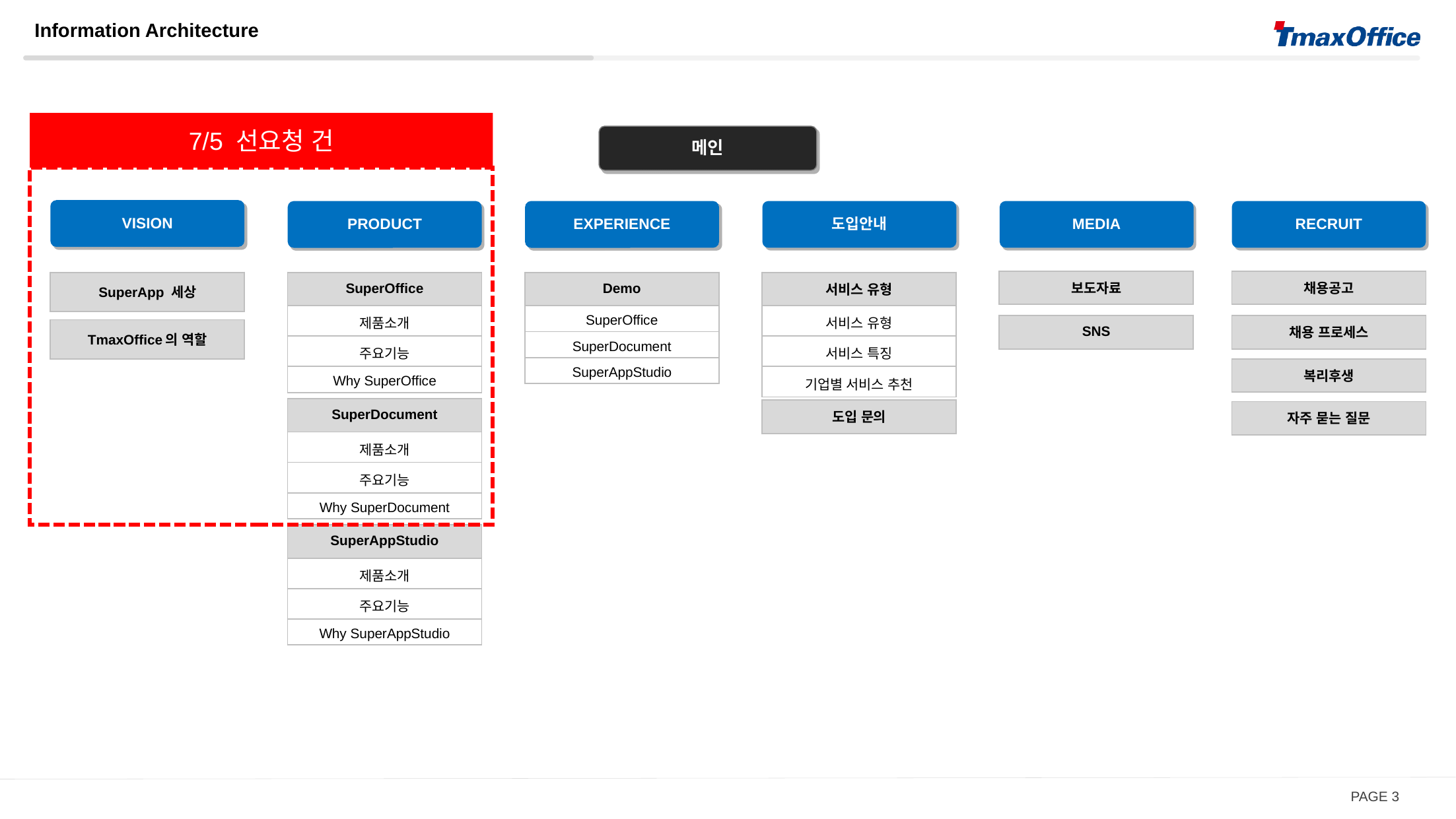

Information Architecture
7/5 선요청 건
메인

VISION
도입안내
MEDIA
RECRUIT
PRODUCT
EXPERIENCE
| 보도자료 |
| --- |
| 채용공고 |
| --- |
| Demo |
| --- |
| SuperOffice |
| SuperDocument |
| SuperAppStudio |
| 서비스 유형 |
| --- |
| 서비스 유형 |
| 서비스 특징 |
| 기업별 서비스 추천 |
| SuperApp 세상 |
| --- |
| SuperOffice |
| --- |
| 제품소개 |
| 주요기능 |
| Why SuperOffice |
| SNS |
| --- |
| 채용 프로세스 |
| --- |
| TmaxOffice의 역할 |
| --- |
| 복리후생 |
| --- |
| SuperDocument |
| --- |
| 제품소개 |
| 주요기능 |
| Why SuperDocument |
| 도입 문의 |
| --- |
| 자주 묻는 질문 |
| --- |
| SuperAppStudio |
| --- |
| 제품소개 |
| 주요기능 |
| Why SuperAppStudio |